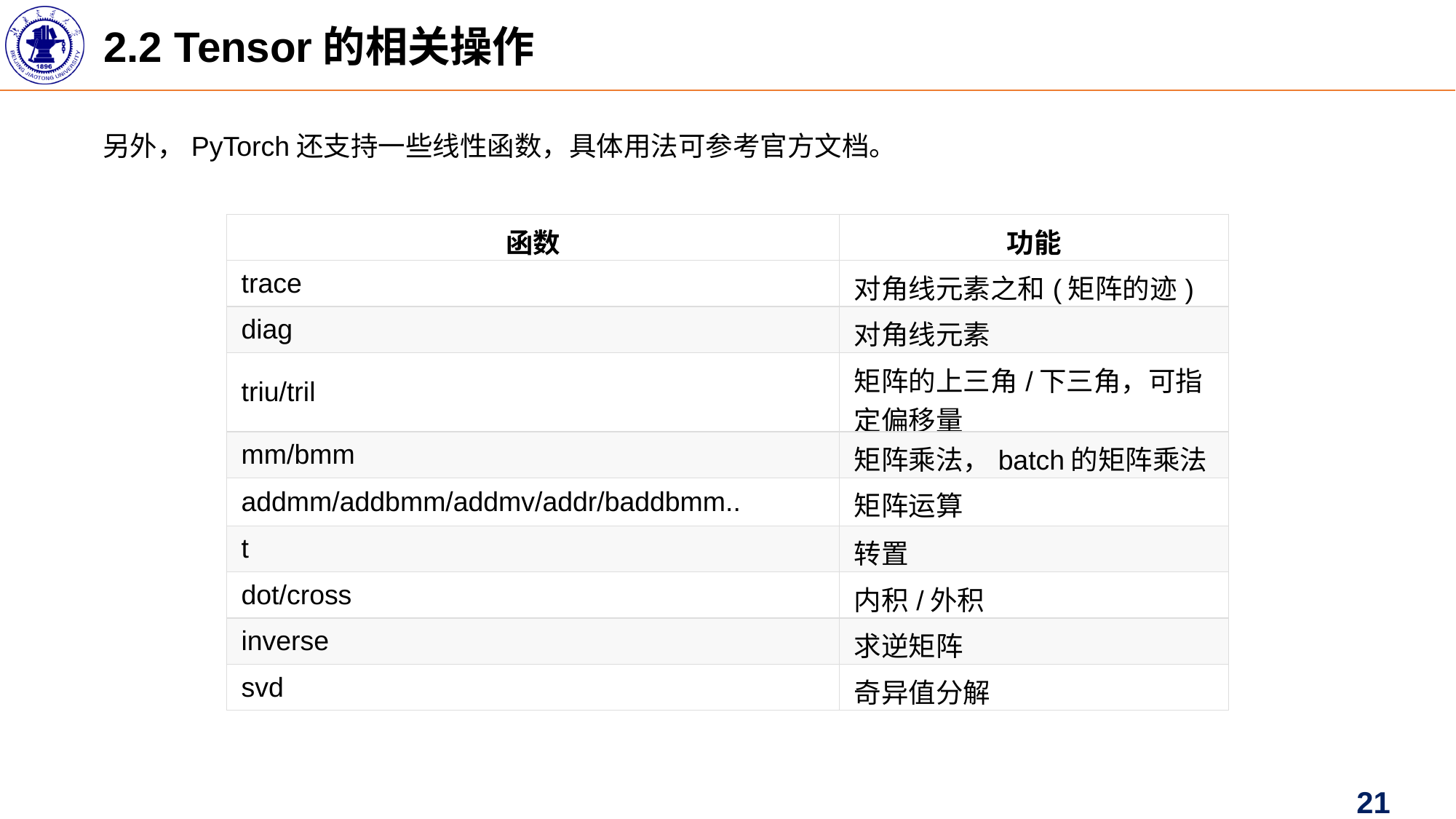

2.2 Tensor的相关操作
另外，PyTorch还支持一些线性函数，具体用法可参考官方文档。
| 函数 | 功能 |
| --- | --- |
| trace | 对角线元素之和(矩阵的迹) |
| diag | 对角线元素 |
| triu/tril | 矩阵的上三角/下三角，可指定偏移量 |
| mm/bmm | 矩阵乘法，batch的矩阵乘法 |
| addmm/addbmm/addmv/addr/baddbmm.. | 矩阵运算 |
| t | 转置 |
| dot/cross | 内积/外积 |
| inverse | 求逆矩阵 |
| svd | 奇异值分解 |